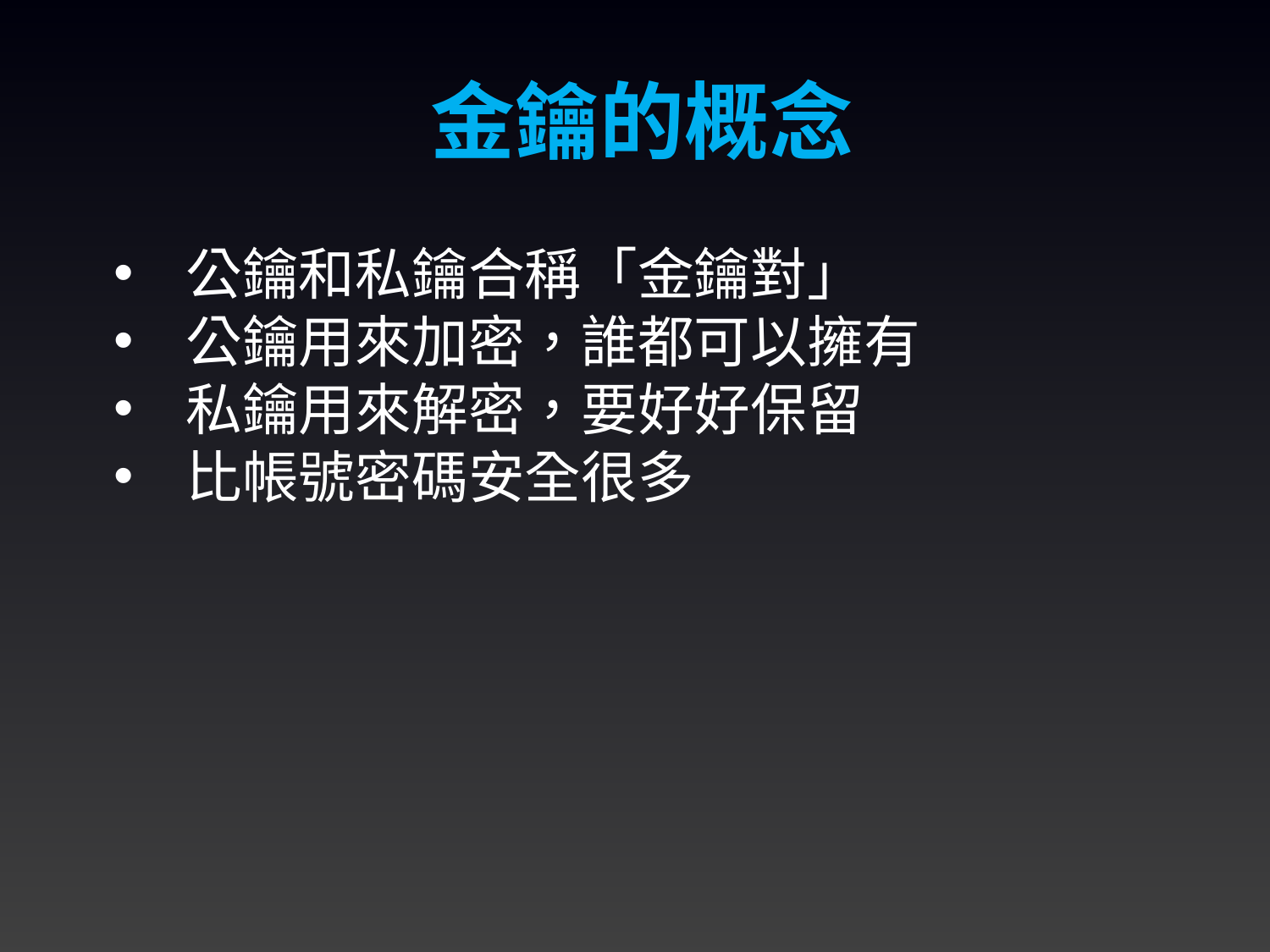

金鑰的概念
公鑰和私鑰合稱「金鑰對」
公鑰用來加密，誰都可以擁有
私鑰用來解密，要好好保留
比帳號密碼安全很多